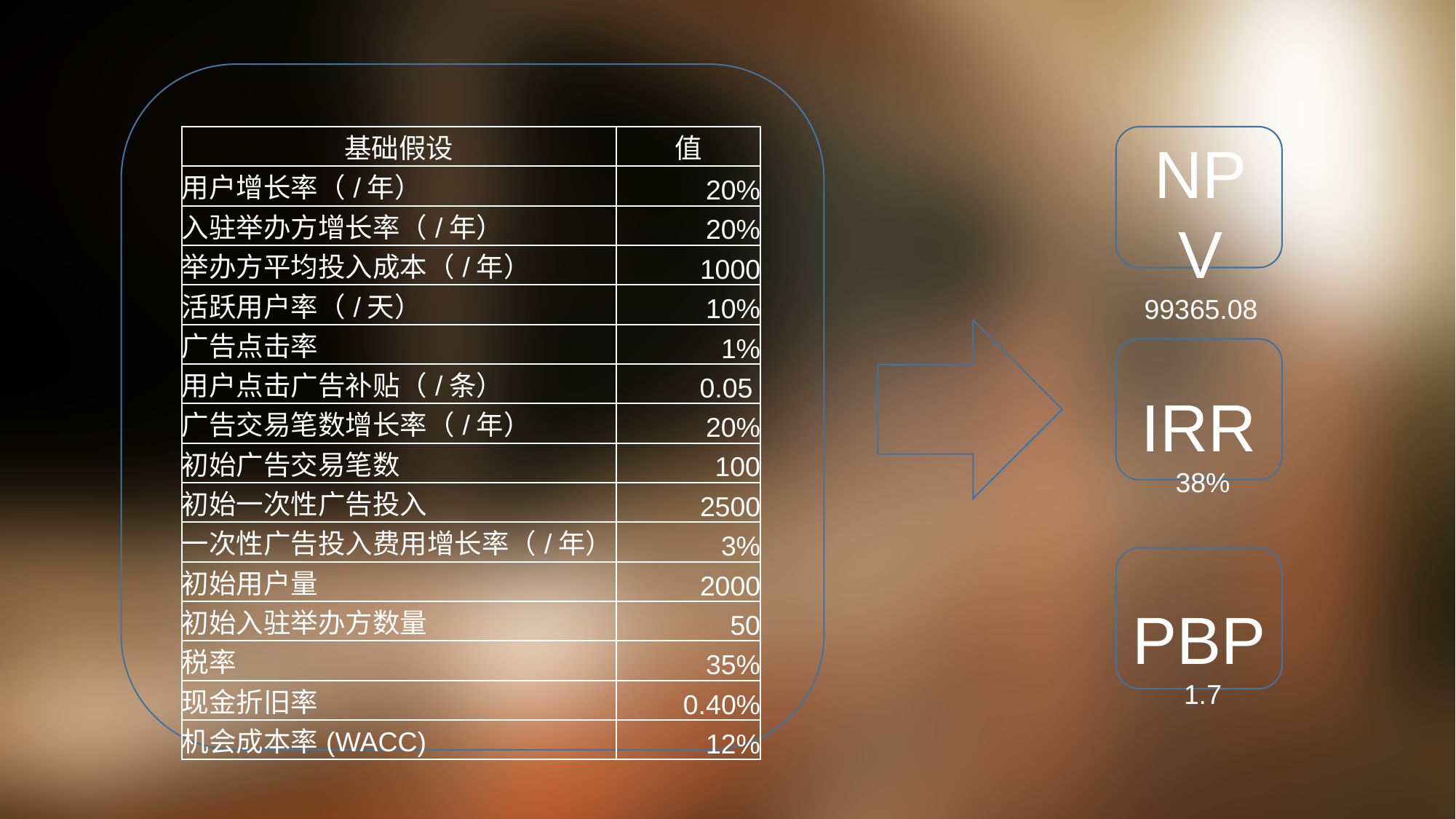

| 基础假设 | 值 |
| --- | --- |
| 用户增长率（/年） | 20% |
| 入驻举办方增长率（/年） | 20% |
| 举办方平均投入成本（/年） | 1000 |
| 活跃用户率（/天） | 10% |
| 广告点击率 | 1% |
| 用户点击广告补贴（/条） | 0.05 |
| 广告交易笔数增长率（/年） | 20% |
| 初始广告交易笔数 | 100 |
| 初始一次性广告投入 | 2500 |
| 一次性广告投入费用增长率（/年） | 3% |
| 初始用户量 | 2000 |
| 初始入驻举办方数量 | 50 |
| 税率 | 35% |
| 现金折旧率 | 0.40% |
| 机会成本率(WACC) | 12% |

NPV
99365.08

 IRR
 38%

 PBP
 1.7